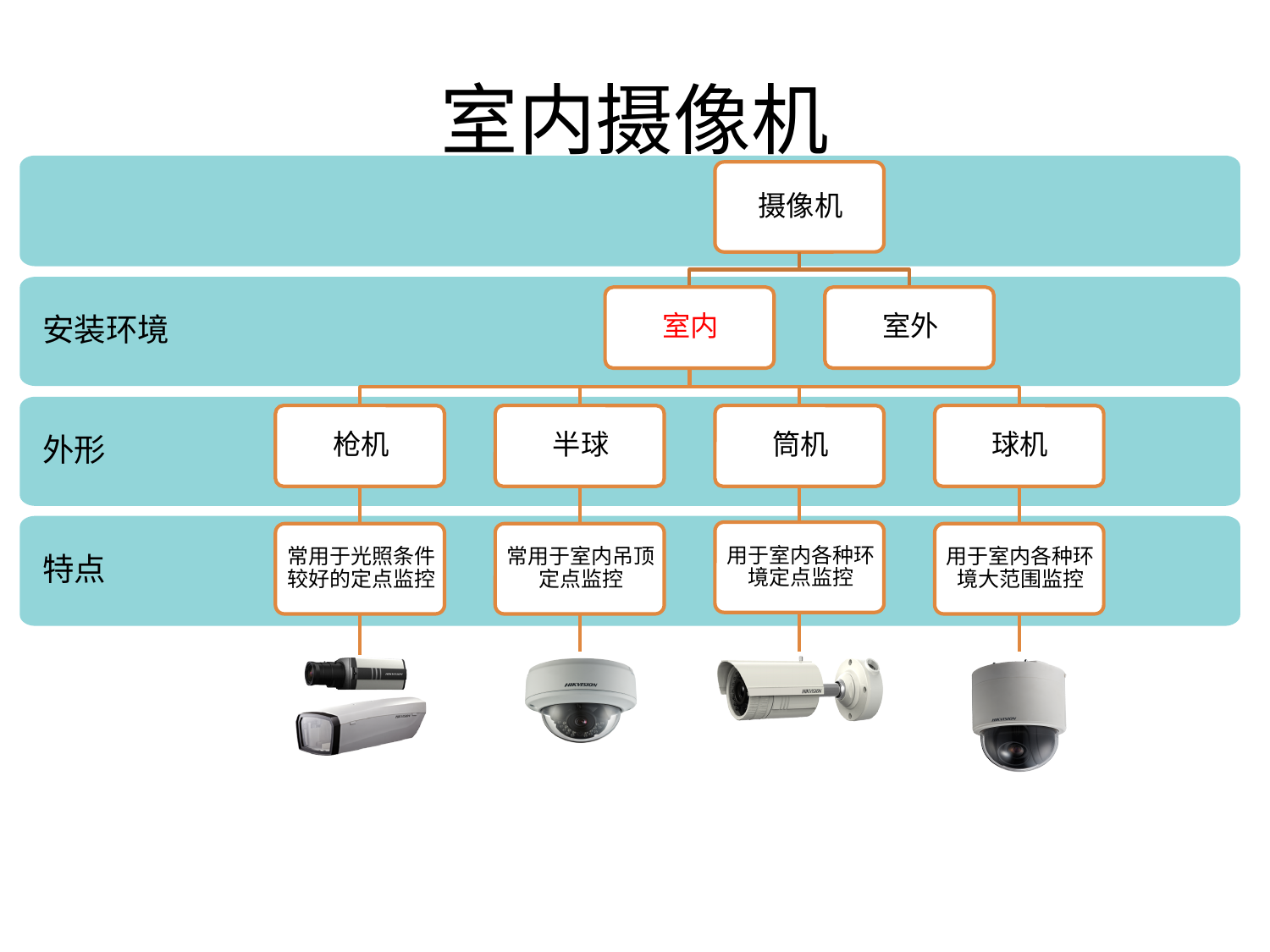

# 室内摄像机
摄像机
室内
枪机
常用于光照条件较好的定点监控

半球
常用于室内吊顶定点监控

筒机
用于室内各种环境定点监控

球机
用于室内各种环境大范围监控

室外

安装环境
外形
特点